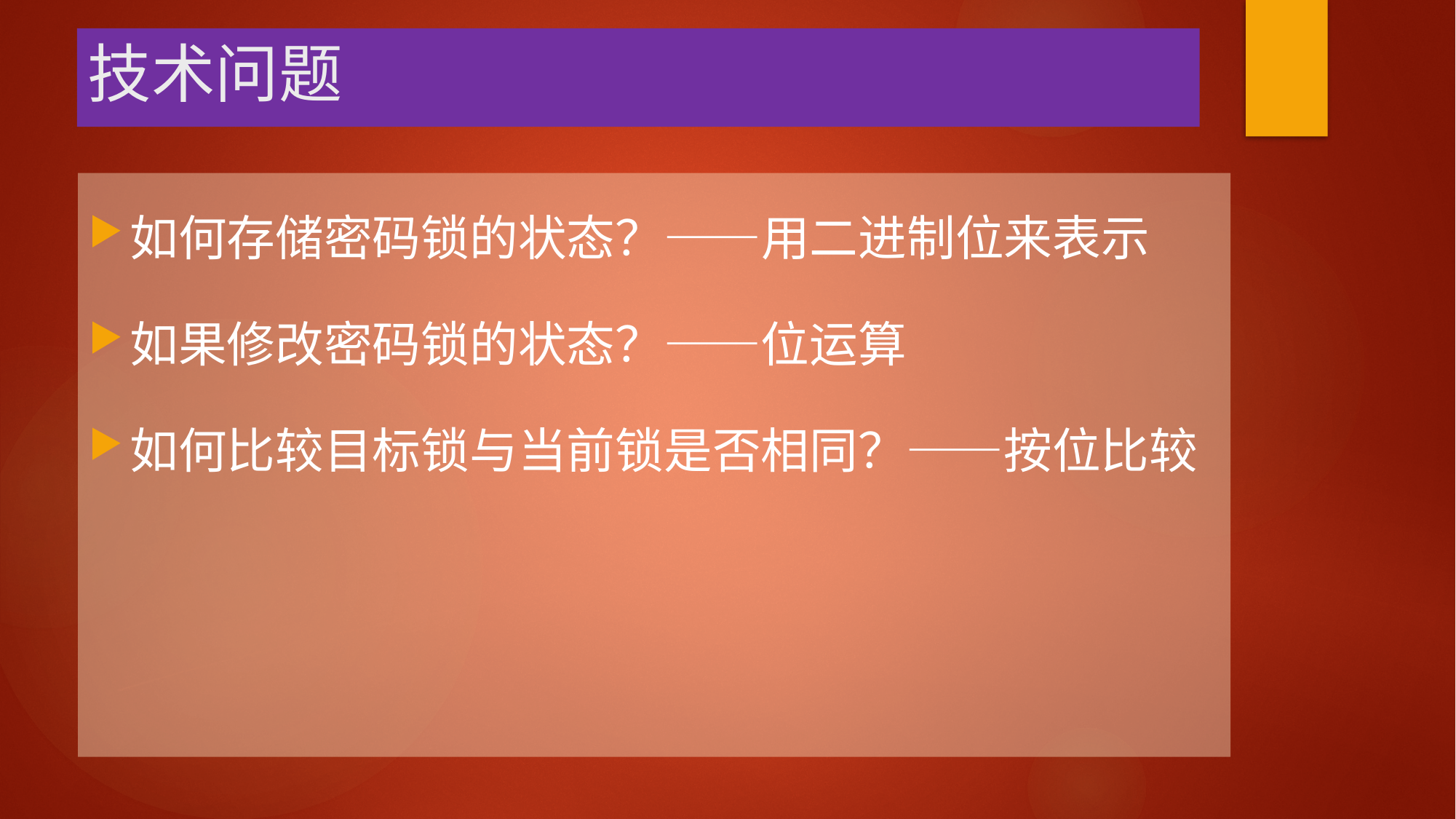

# 技术问题
如何存储密码锁的状态？——用二进制位来表示
如果修改密码锁的状态？——位运算
如何比较目标锁与当前锁是否相同？——按位比较